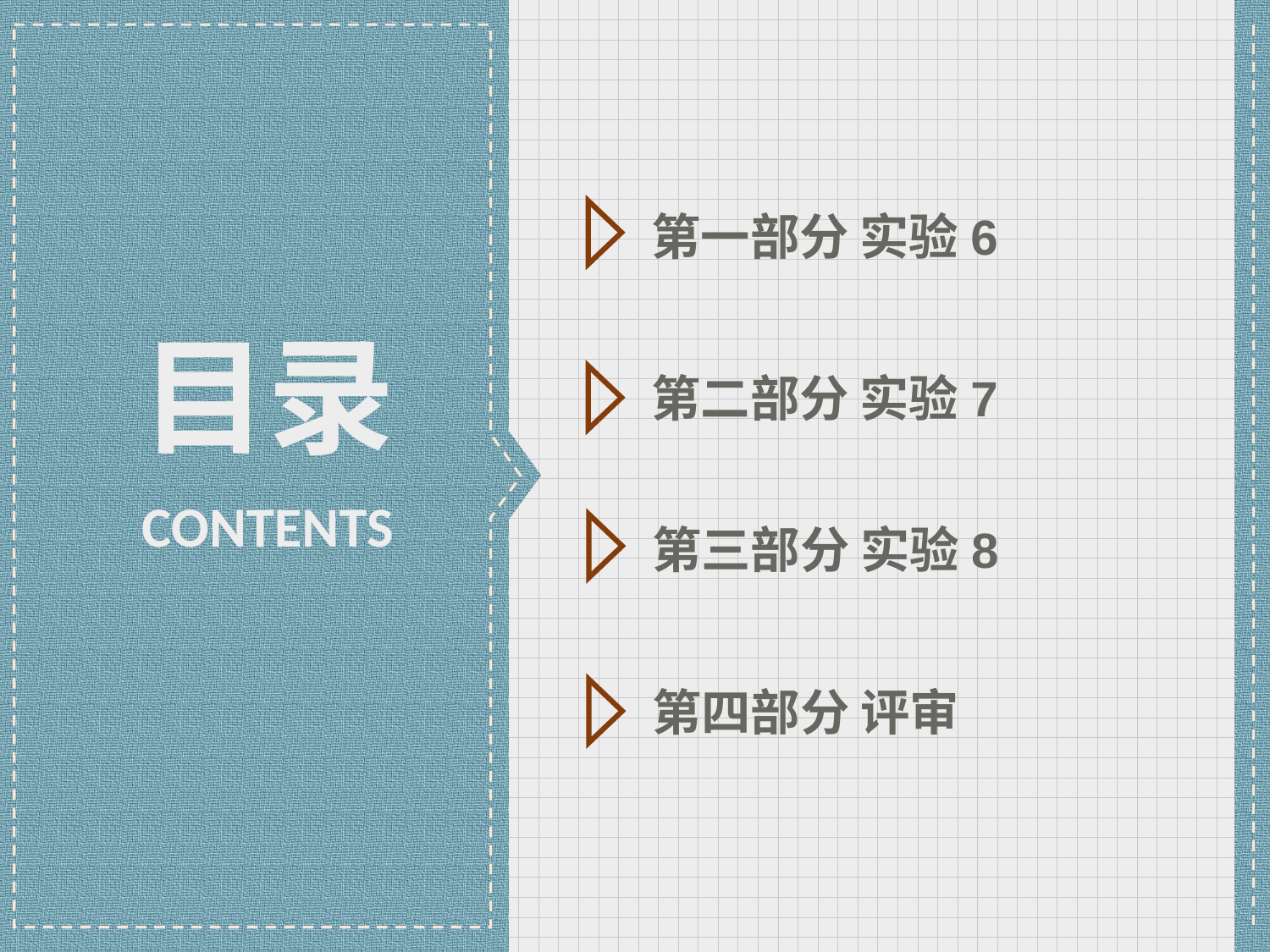

第一部分 实验6

目录
第二部分 实验7

第三部分 实验8
CONTENTS

第四部分 评审